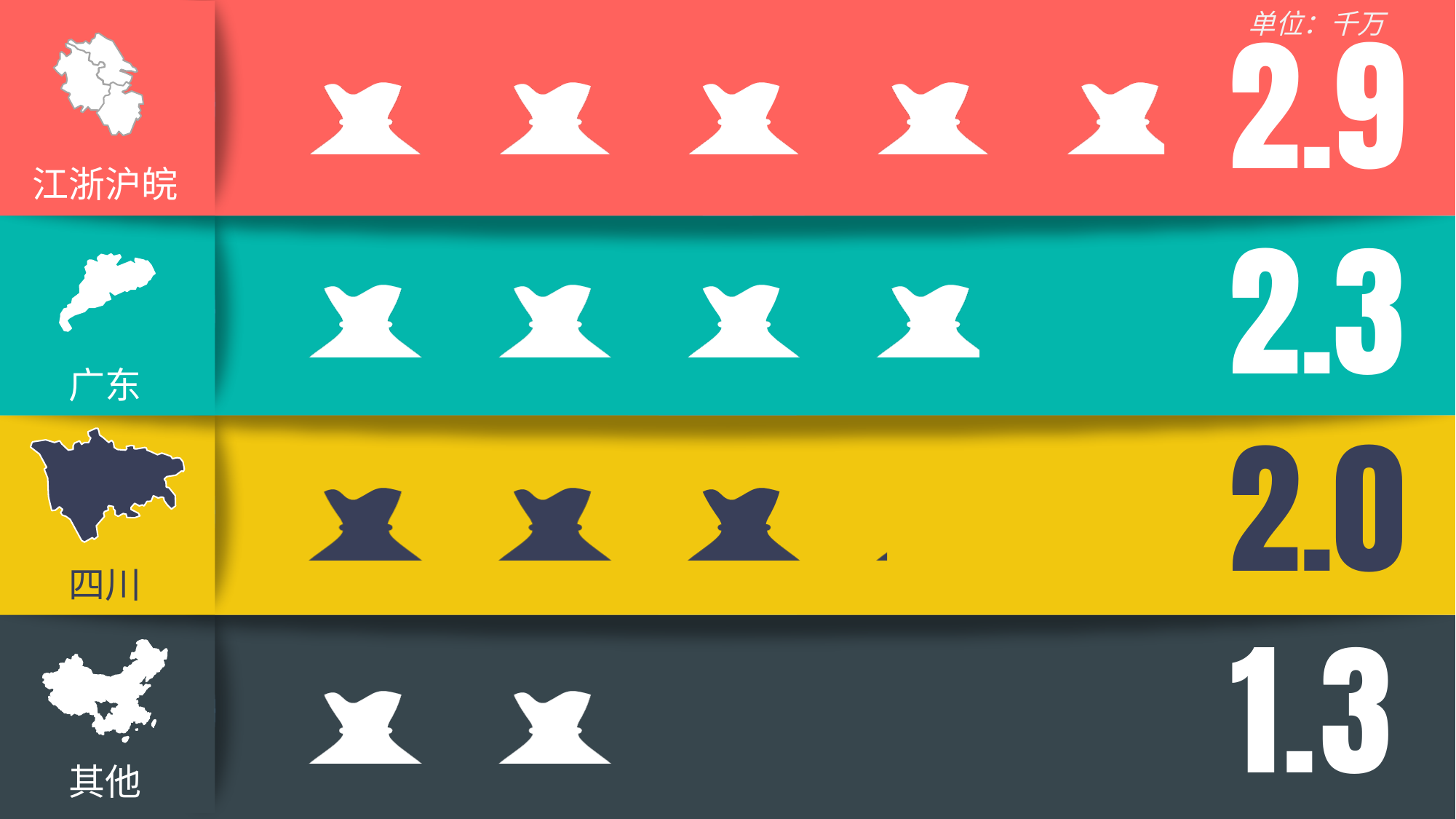

### Chart

| Category |  |
|---|---|
| 其他地区 | 1.3 |
| 四川 | 2.0 |
| 广东 | 2.3 |
| 江浙沪皖 | 2.9 |

单位：千万
2.9

江浙沪皖

2.3

广东

2.0

四川

1.3

其他